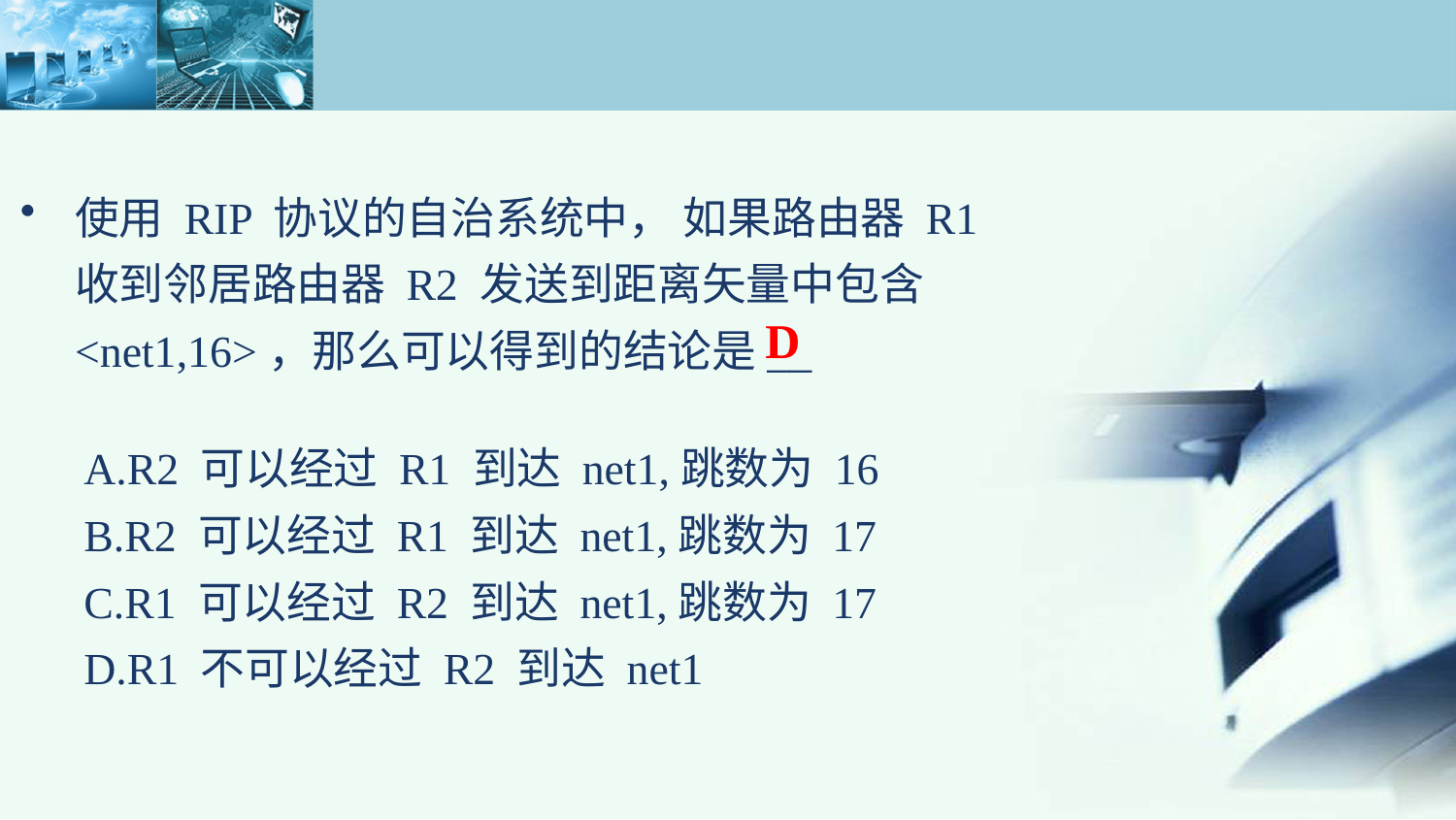

使用 RIP 协议的自治系统中， 如果路由器 R1 收到邻居路由器 R2 发送到距离矢量中包含<net1,16>，那么可以得到的结论是__
A.R2 可以经过 R1 到达 net1,跳数为 16
B.R2 可以经过 R1 到达 net1,跳数为 17
C.R1 可以经过 R2 到达 net1,跳数为 17
D.R1 不可以经过 R2 到达 net1
D